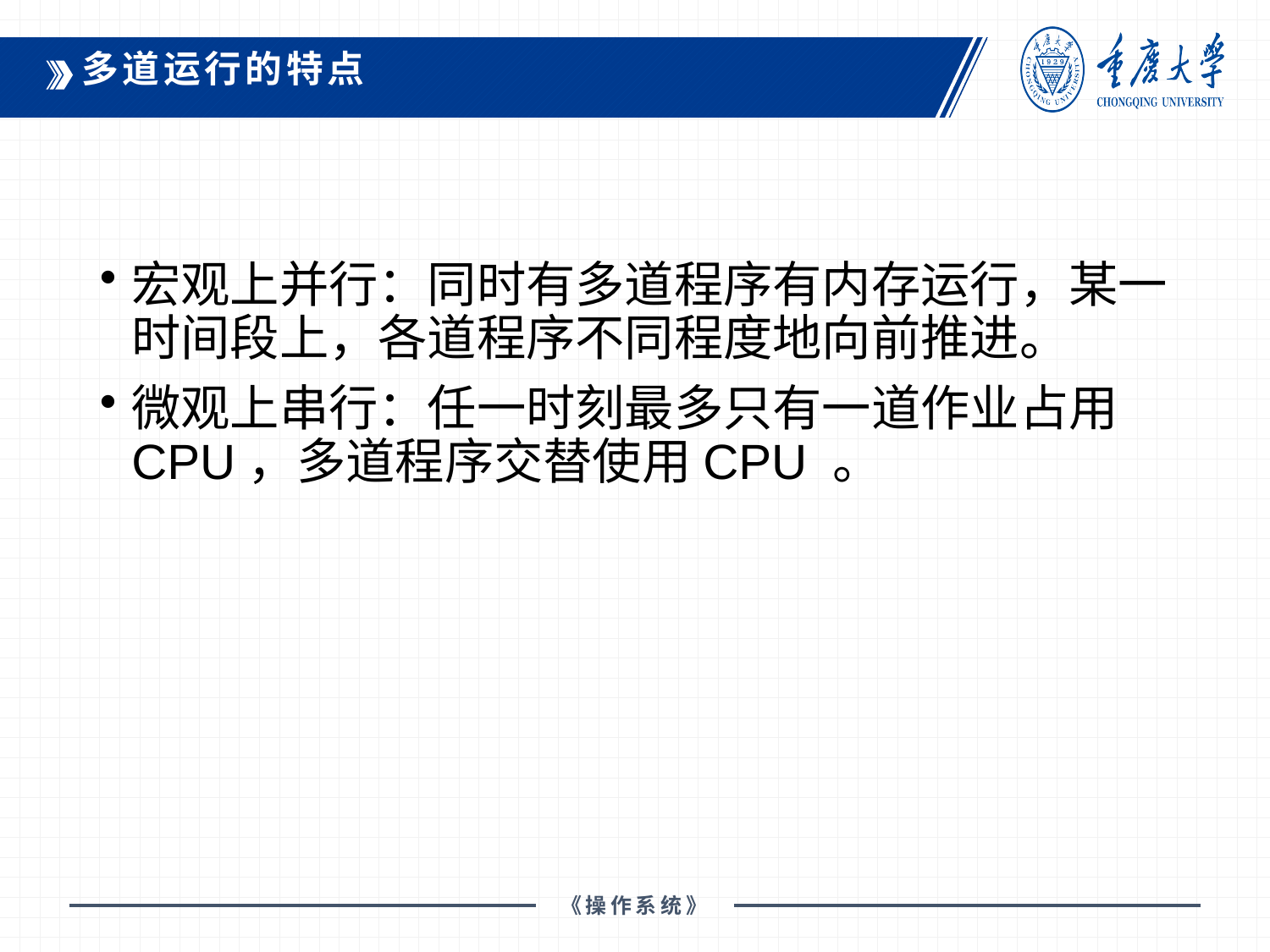

多道运行的特点

宏观上并行：同时有多道程序有内存运行，某一时间段上，各道程序不同程度地向前推进。
微观上串行：任一时刻最多只有一道作业占用CPU，多道程序交替使用CPU 。